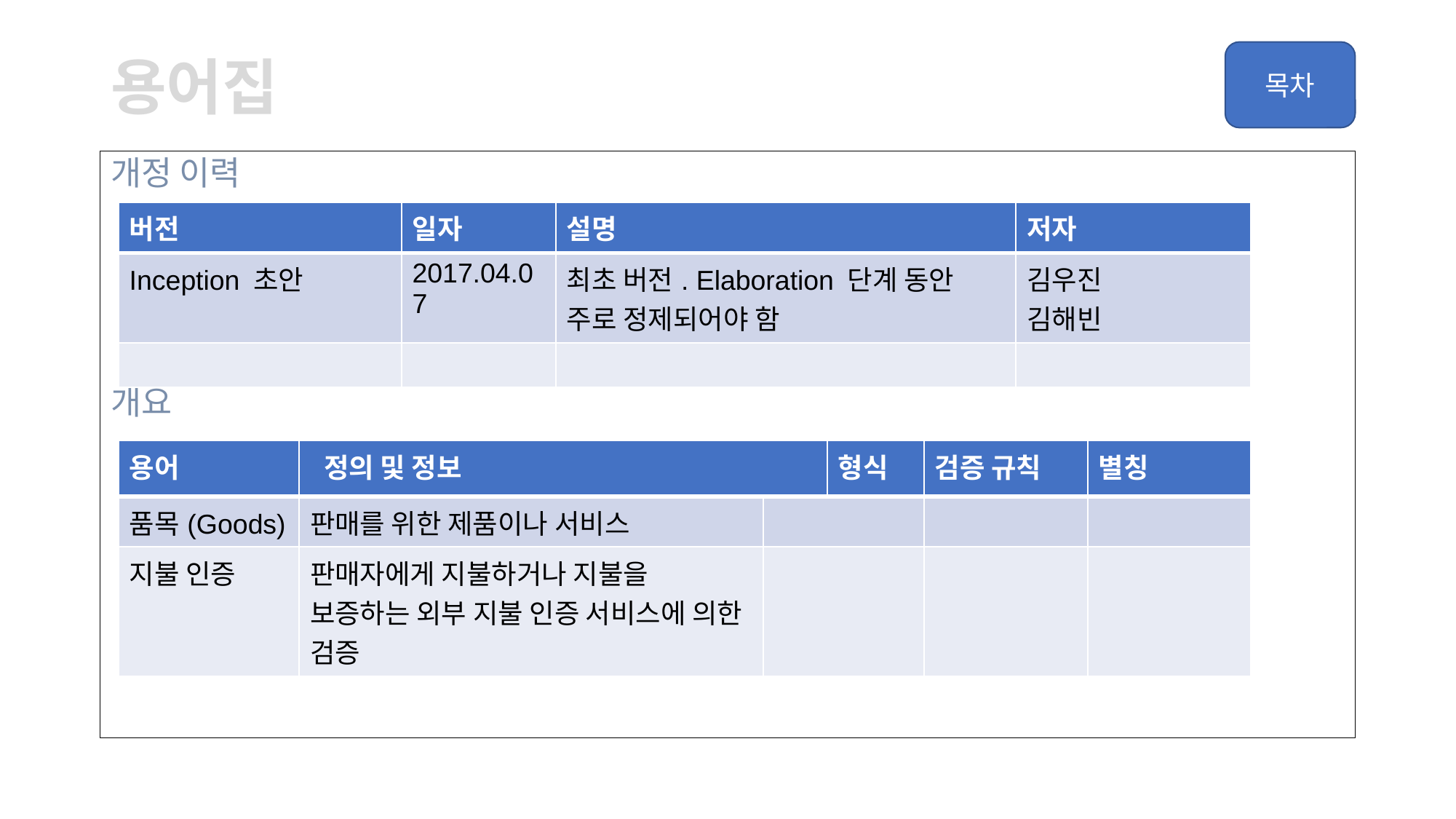

# 용어집
개정 이력

개요

| 버전 | 일자 | 설명 | 저자 |
| --- | --- | --- | --- |
| Inception 초안 | 2017.04.07 | 최초 버전. Elaboration 단계 동안 주로 정제되어야 함 | 김우진 김해빈 |
|  |  |  |  |
| 용어 | 정의 및 정보 |  | 형식 | 검증 규칙 | 별칭 |
| --- | --- | --- | --- | --- | --- |
| 품목(Goods) | 판매를 위한 제품이나 서비스 |  |  |  |  |
| 지불 인증 | 판매자에게 지불하거나 지불을 보증하는 외부 지불 인증 서비스에 의한 검증 |  |  |  |  |